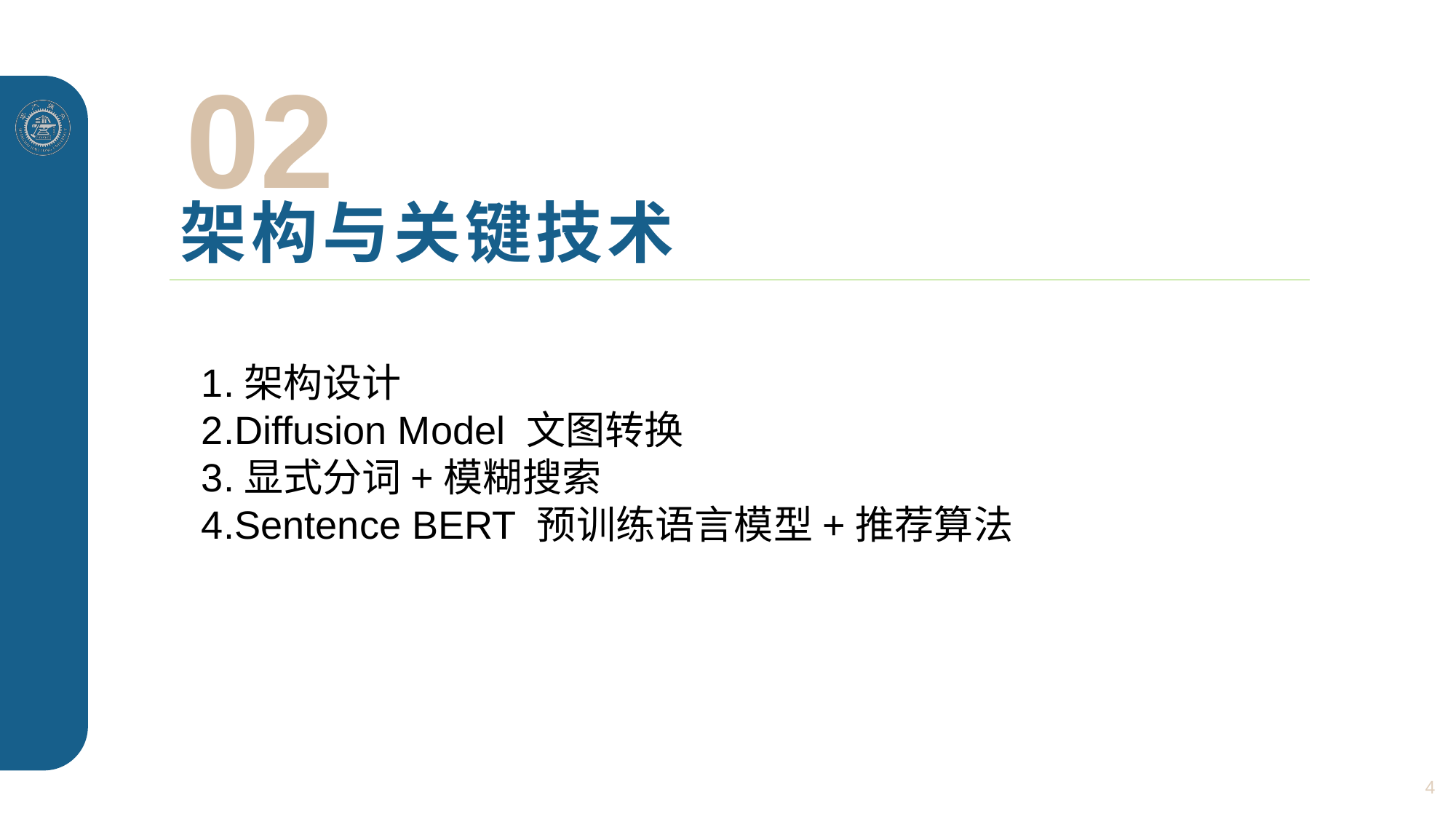

02
# 架构与关键技术
1.架构设计
2.Diffusion Model 文图转换
3.显式分词+模糊搜索
4.Sentence BERT 预训练语言模型+推荐算法
4